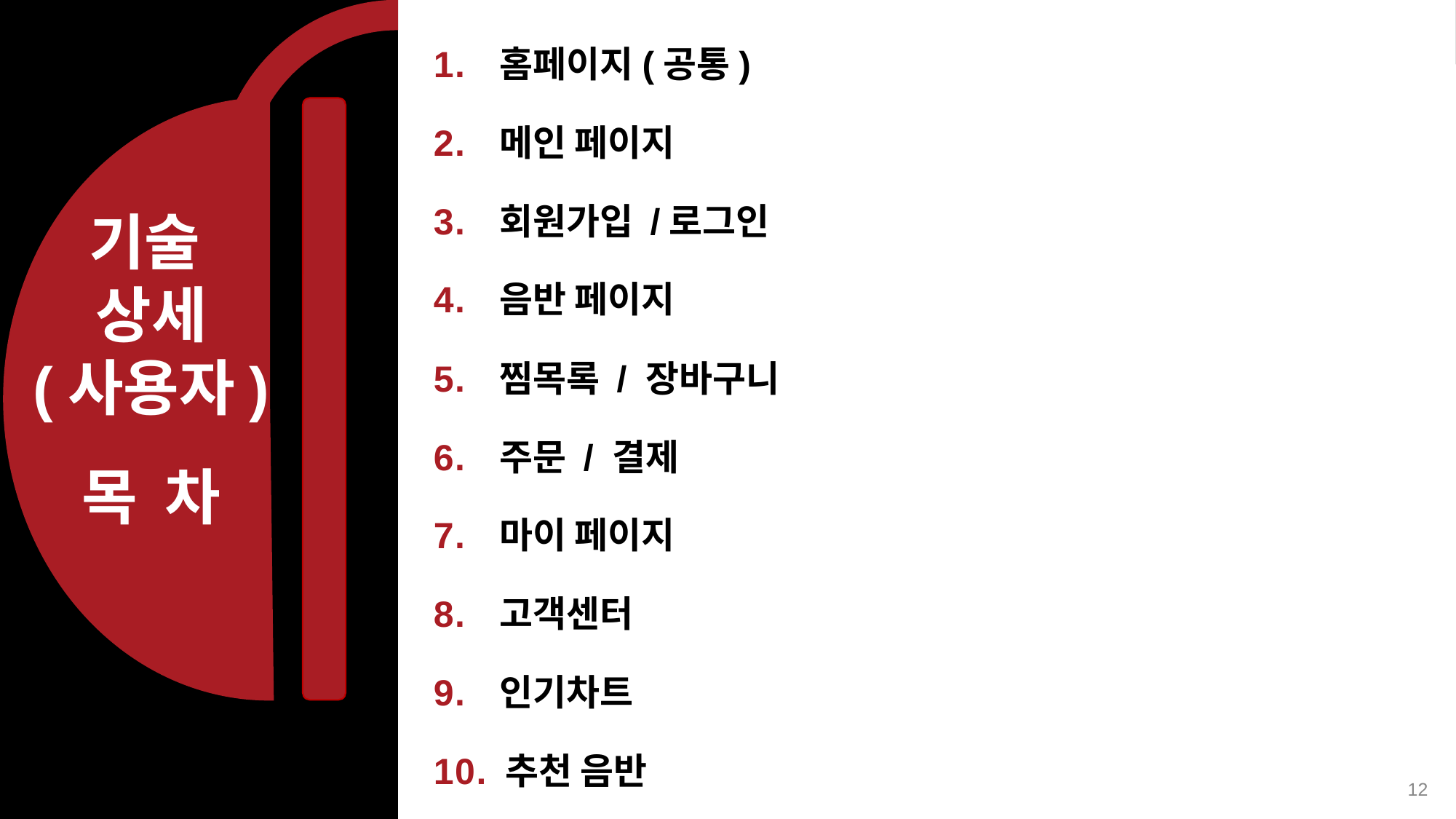

홈페이지(공통)
  메인 페이지
  회원가입 /로그인
  음반 페이지
  찜목록 / 장바구니
  주문 / 결제
  마이 페이지
  고객센터
  인기차트
 추천 음반
기술
상세
(사용자)

목  차
ERD
12